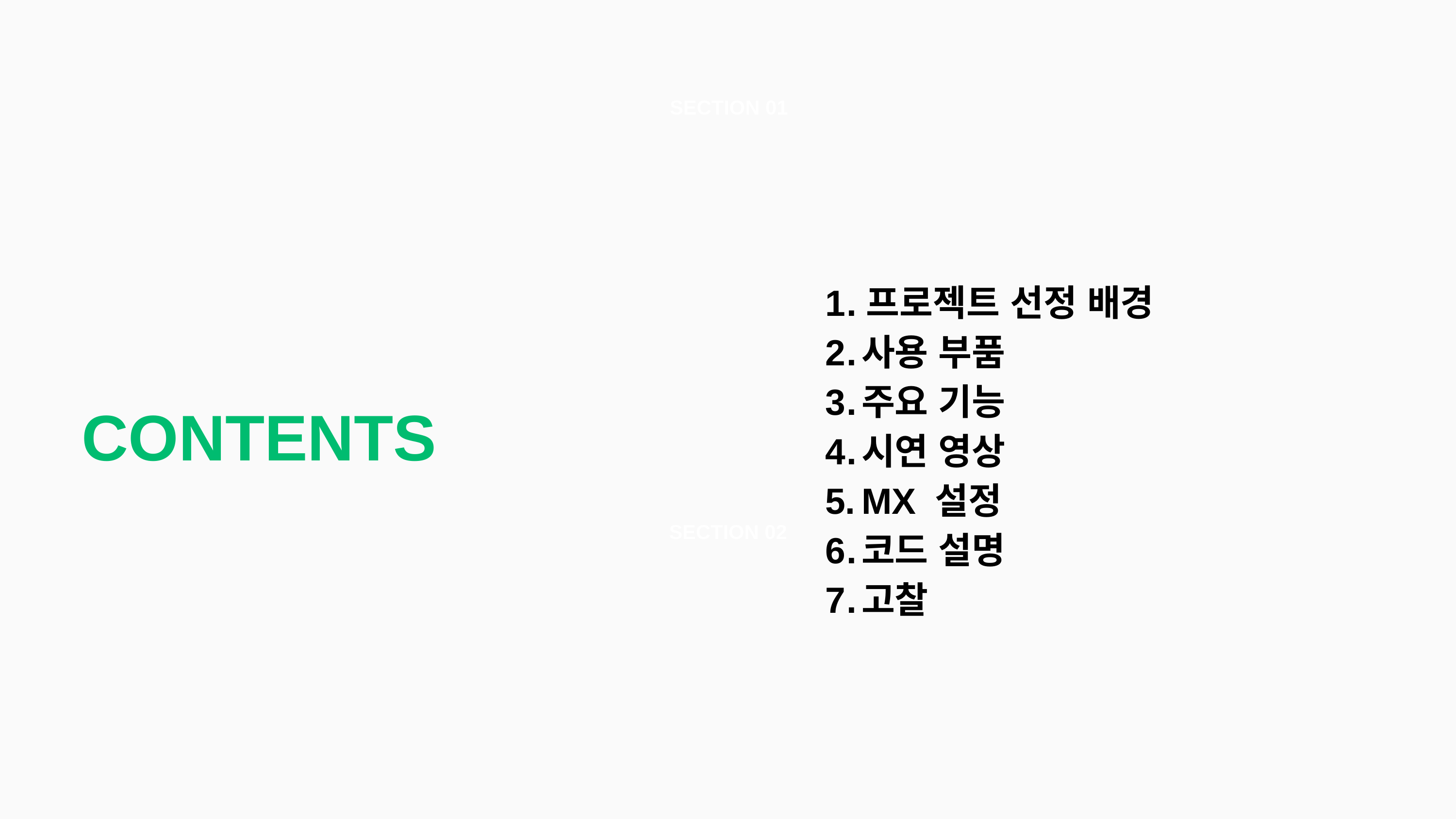

SECTION 01
프로젝트 선정 배경
사용 부품
주요 기능
시연 영상
MX 설정
코드 설명
고찰

CONTENTS
SECTION 02